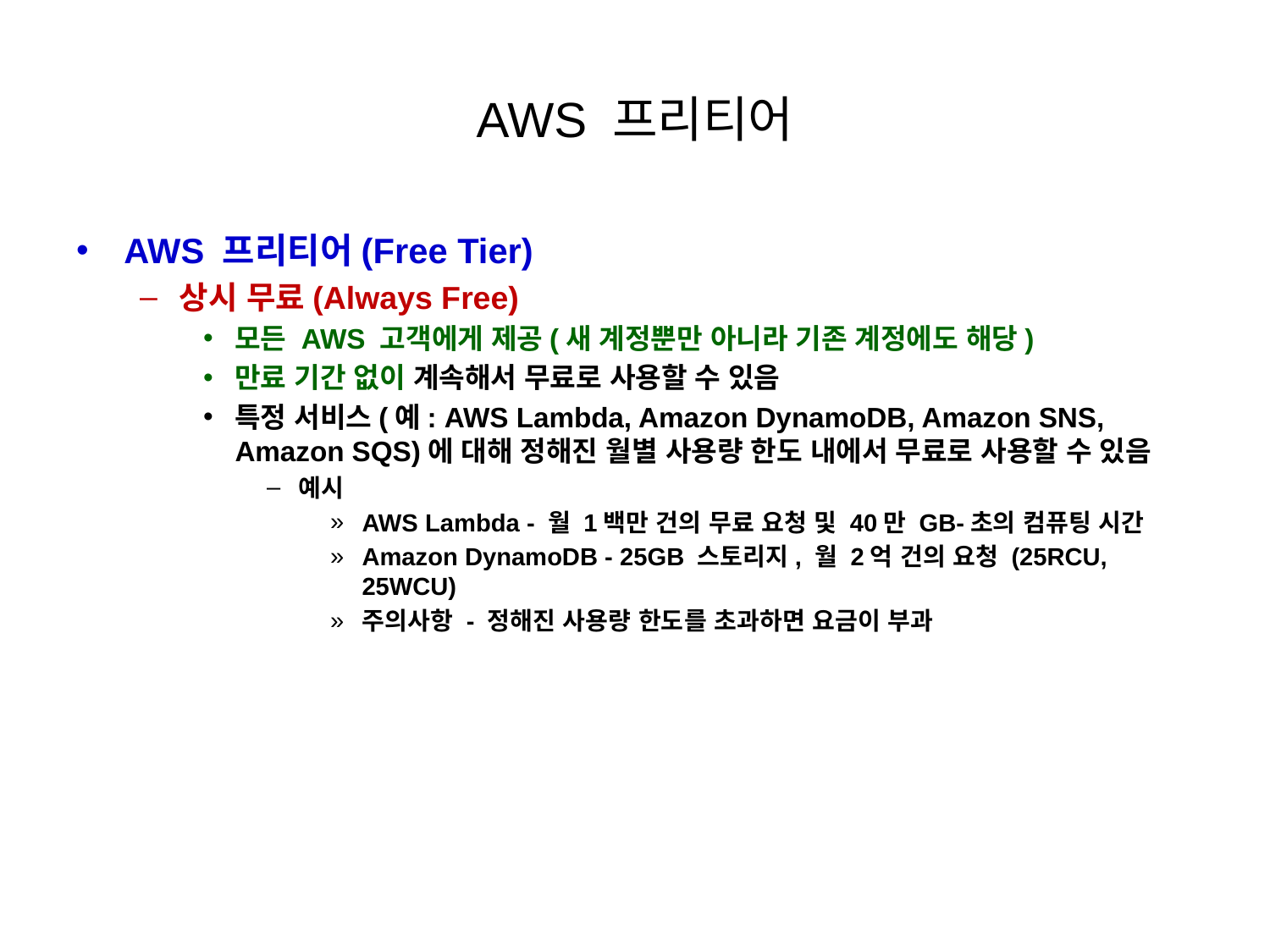

# AWS 프리티어
AWS 프리티어(Free Tier)
상시 무료(Always Free)
모든 AWS 고객에게 제공(새 계정뿐만 아니라 기존 계정에도 해당)
만료 기간 없이 계속해서 무료로 사용할 수 있음
특정 서비스(예: AWS Lambda, Amazon DynamoDB, Amazon SNS, Amazon SQS)에 대해 정해진 월별 사용량 한도 내에서 무료로 사용할 수 있음
예시
AWS Lambda - 월 1백만 건의 무료 요청 및 40만 GB-초의 컴퓨팅 시간
Amazon DynamoDB - 25GB 스토리지, 월 2억 건의 요청 (25RCU, 25WCU)
주의사항 - 정해진 사용량 한도를 초과하면 요금이 부과